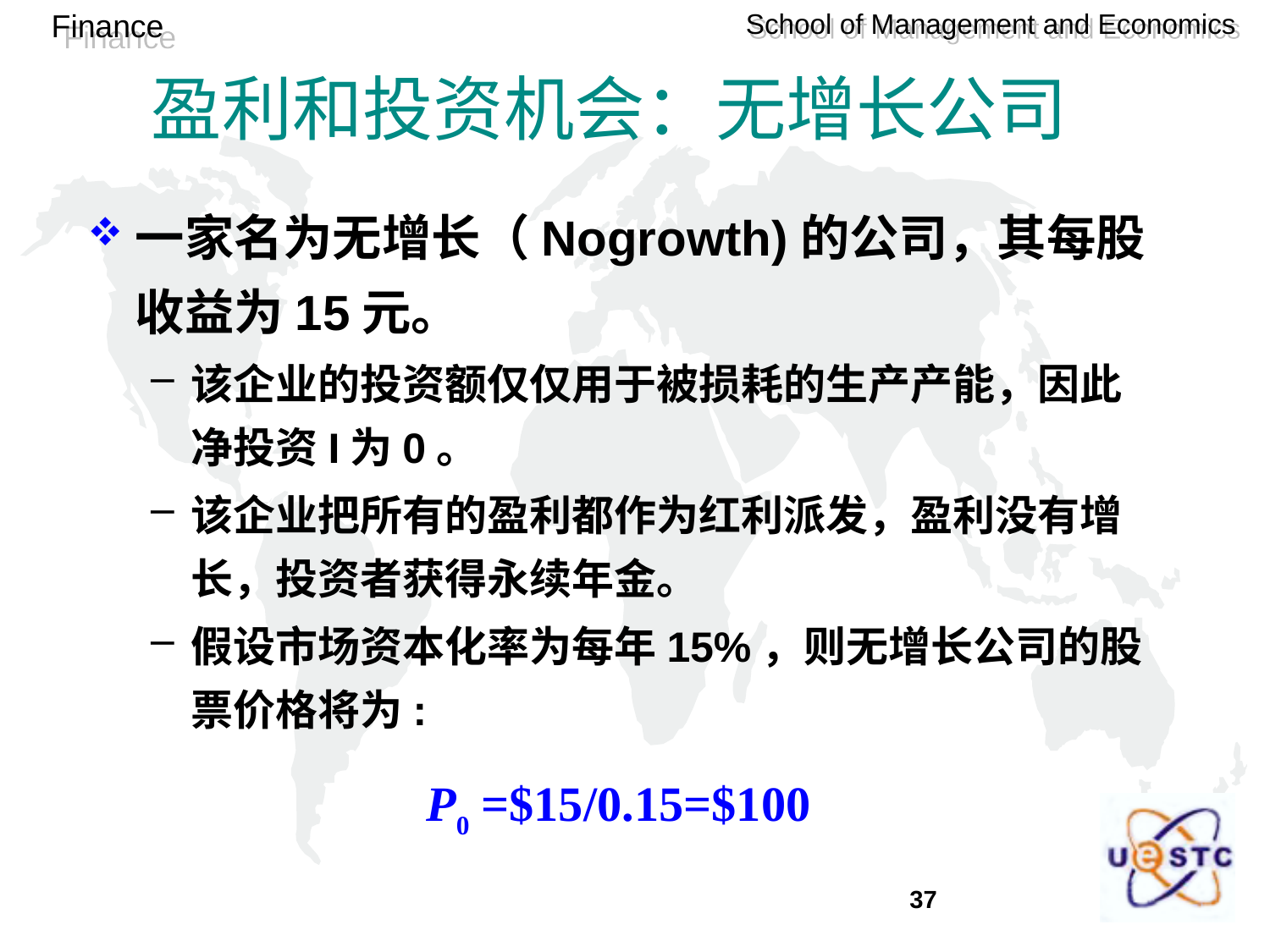

盈利和投资机会：无增长公司
一家名为无增长（Nogrowth)的公司，其每股收益为15元。
该企业的投资额仅仅用于被损耗的生产产能，因此净投资I为0。
该企业把所有的盈利都作为红利派发，盈利没有增长，投资者获得永续年金。
假设市场资本化率为每年15%，则无增长公司的股票价格将为:
P0 =$15/0.15=$100